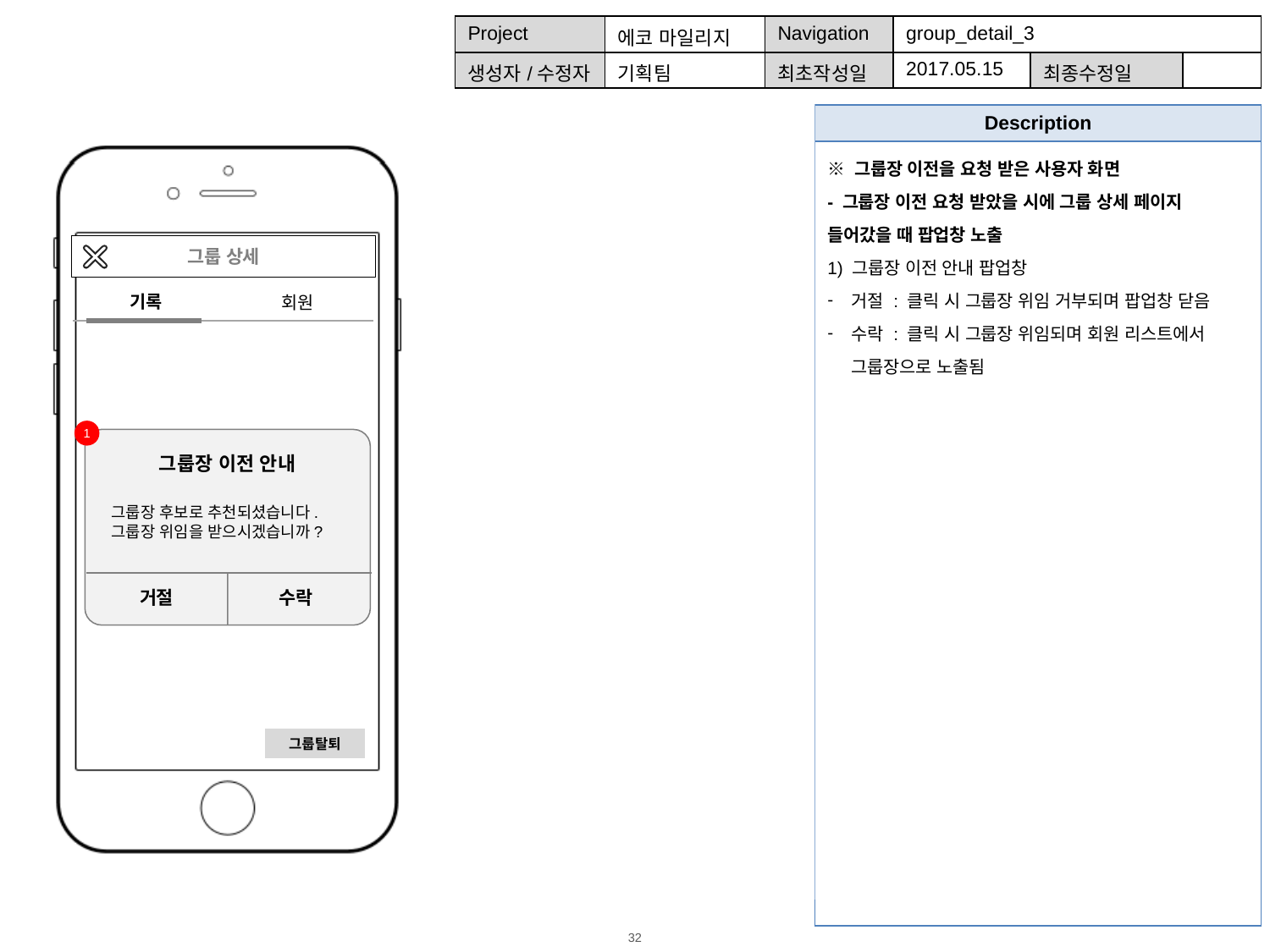

| Project | 에코 마일리지 | Navigation | group\_detail\_3 |  |  |
| --- | --- | --- | --- | --- | --- |
| 생성자/수정자 | 기획팀 | 최초작성일 | 2017.05.15 | 최종수정일 |  |

| Description |
| --- |
| ※ 그룹장 이전을 요청 받은 사용자 화면 - 그룹장 이전 요청 받았을 시에 그룹 상세 페이지 들어갔을 때 팝업창 노출 1) 그룹장 이전 안내 팝업창 거절 : 클릭 시 그룹장 위임 거부되며 팝업창 닫음 수락 : 클릭 시 그룹장 위임되며 회원 리스트에서 그룹장으로 노출됨 |
그룹 상세

기록
회원
1

그룹장 이전 안내
그룹장 후보로 추천되셨습니다.
그룹장 위임을 받으시겠습니까?
거절
수락
그룹탈퇴